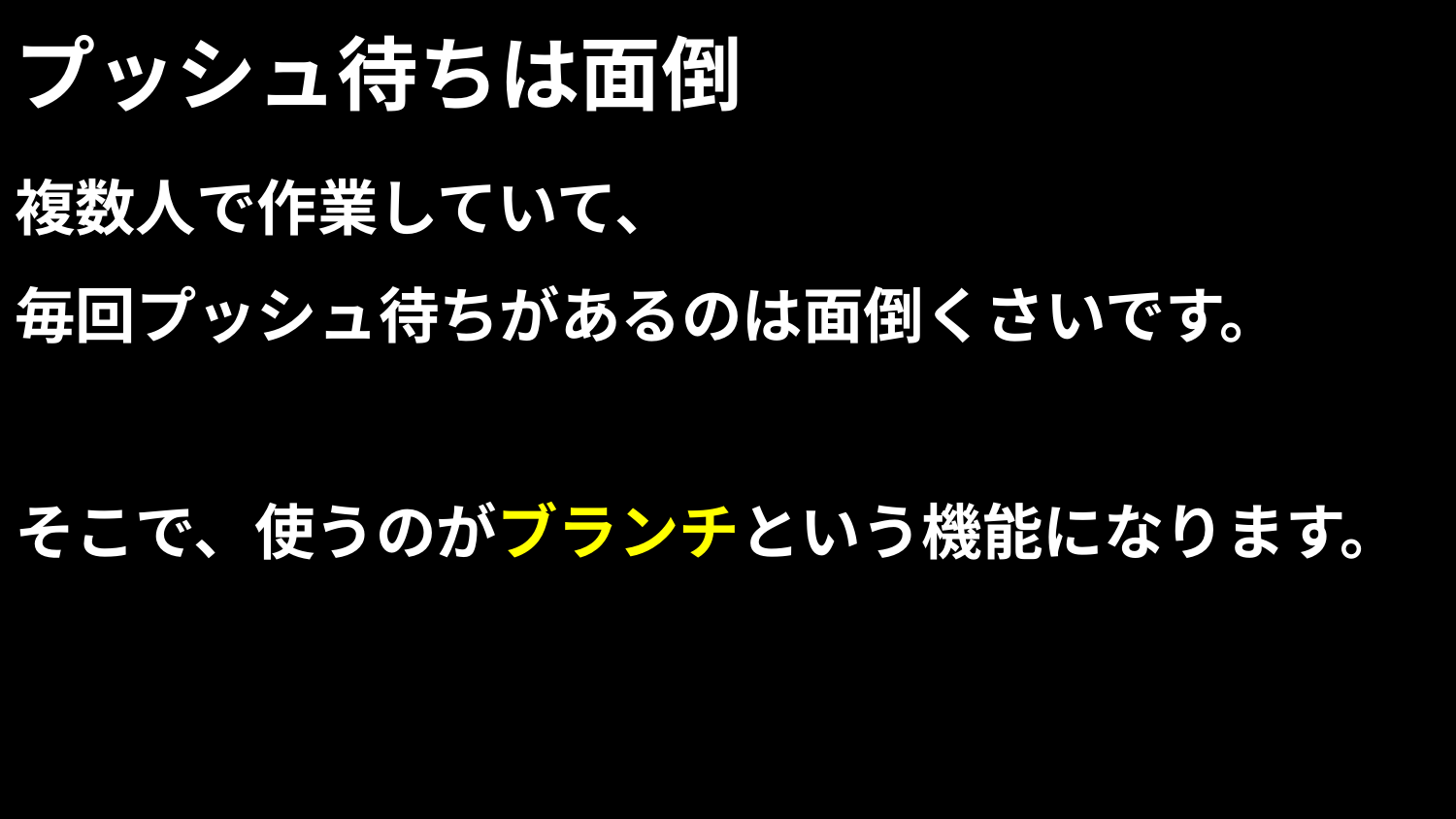

# プッシュ待ちは面倒
複数人で作業していて、
毎回プッシュ待ちがあるのは面倒くさいです。

そこで、使うのがブランチという機能になります。